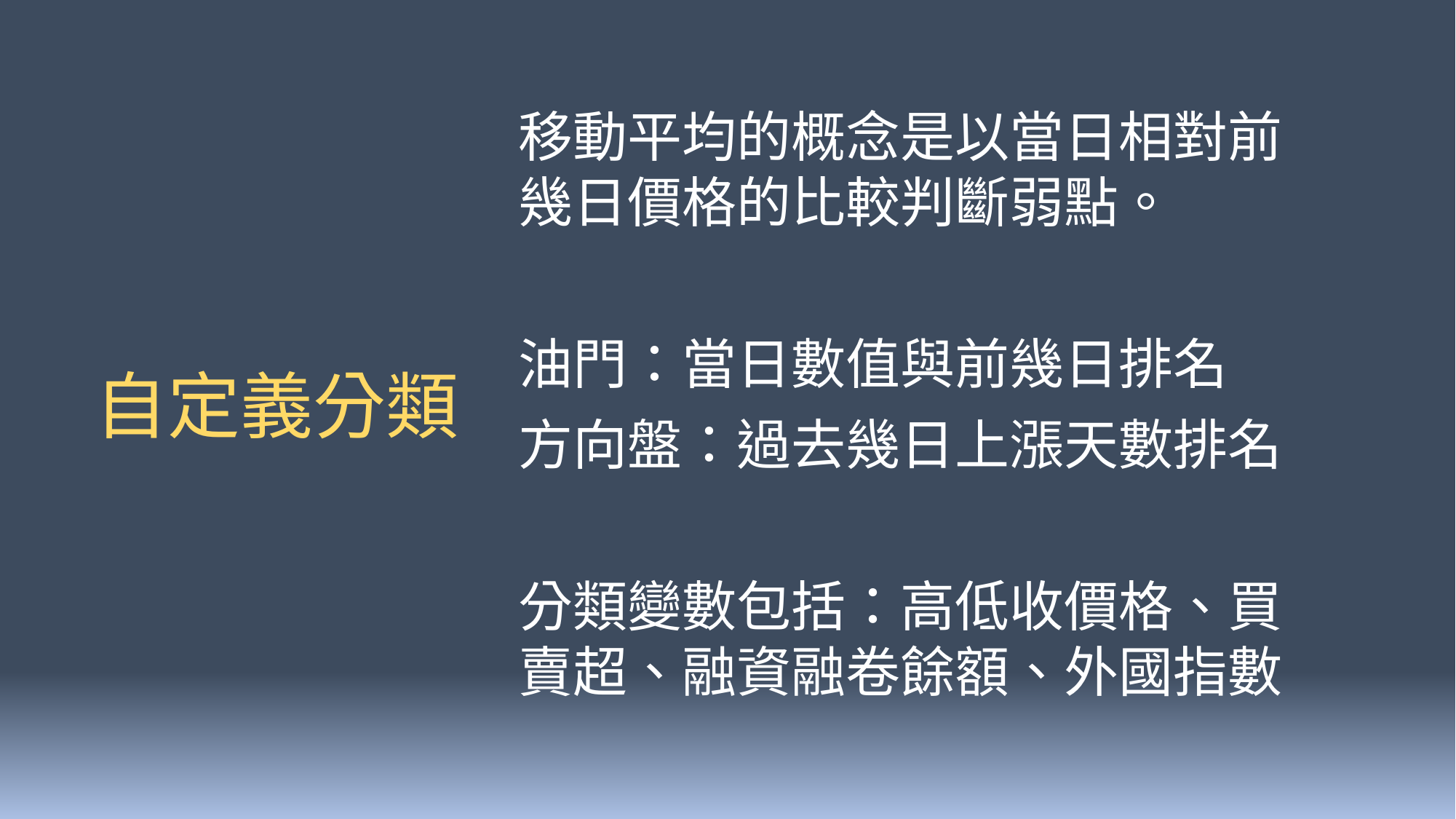

移動平均的概念是以當日相對前幾日價格的比較判斷弱點。

油門：當日數值與前幾日排名
方向盤：過去幾日上漲天數排名

分類變數包括：高低收價格、買賣超、融資融卷餘額、外國指數

自定義分類